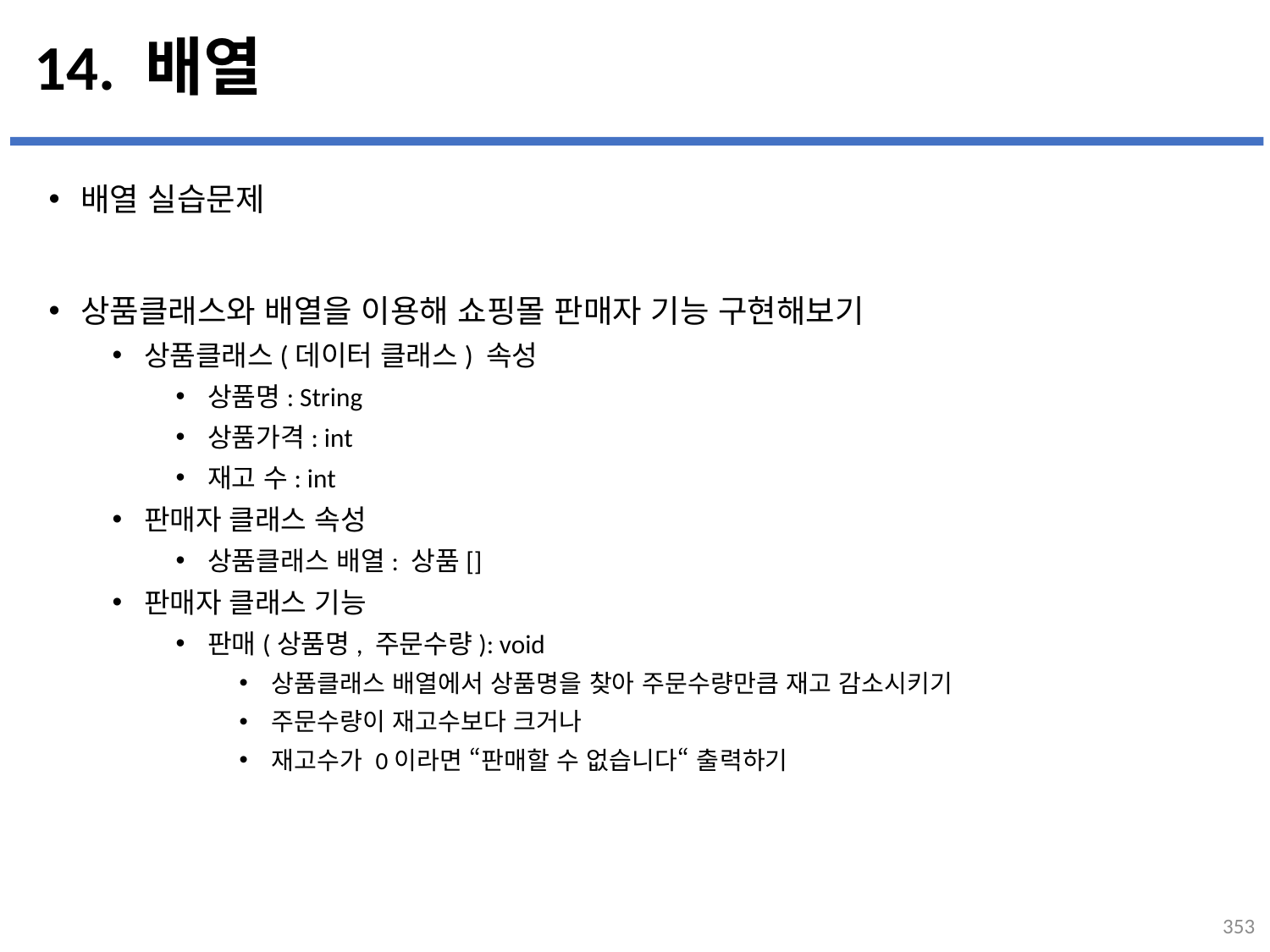

# 14. 배열
배열 실습문제

상품클래스와 배열을 이용해 쇼핑몰 판매자 기능 구현해보기
상품클래스(데이터 클래스) 속성
상품명: String
상품가격: int
재고 수: int
판매자 클래스 속성
상품클래스 배열: 상품[]
판매자 클래스 기능
판매(상품명, 주문수량): void
상품클래스 배열에서 상품명을 찾아 주문수량만큼 재고 감소시키기
주문수량이 재고수보다 크거나
재고수가 0이라면 “판매할 수 없습니다“ 출력하기

...

설명
353